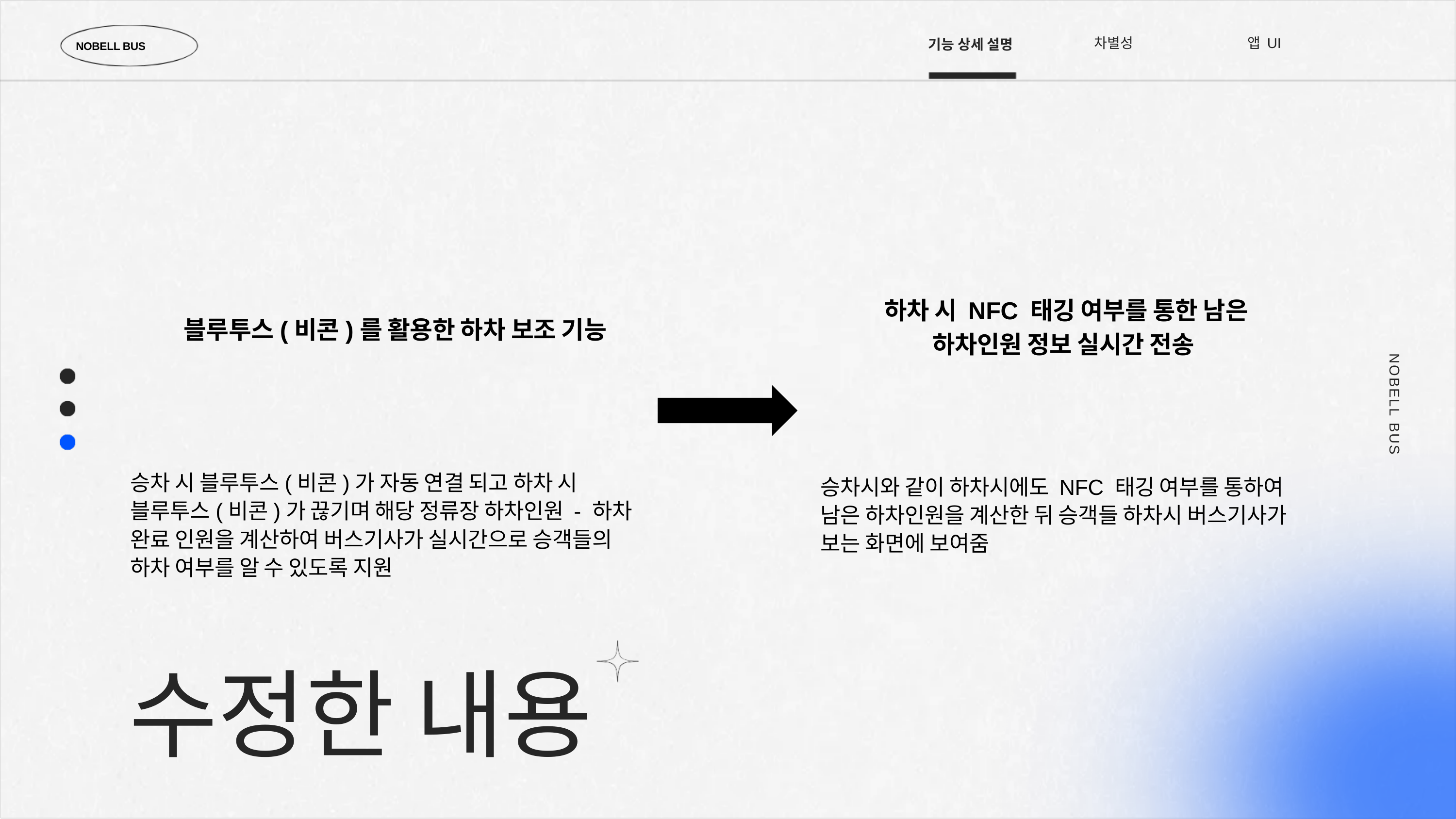

차별성

앱 UI

기능 상세 설명

NOBELL BUS

하차 시 NFC 태깅 여부를 통한 남은 하차인원 정보 실시간 전송

블루투스(비콘)를 활용한 하차 보조 기능

NOBELL BUS

승차시와 같이 하차시에도 NFC 태깅 여부를 통하여 남은 하차인원을 계산한 뒤 승객들 하차시 버스기사가 보는 화면에 보여줌

승차 시 블루투스(비콘)가 자동 연결 되고 하차 시 블루투스(비콘)가 끊기며 해당 정류장 하차인원 - 하차 완료 인원을 계산하여 버스기사가 실시간으로 승객들의 하차 여부를 알 수 있도록 지원

수정한 내용